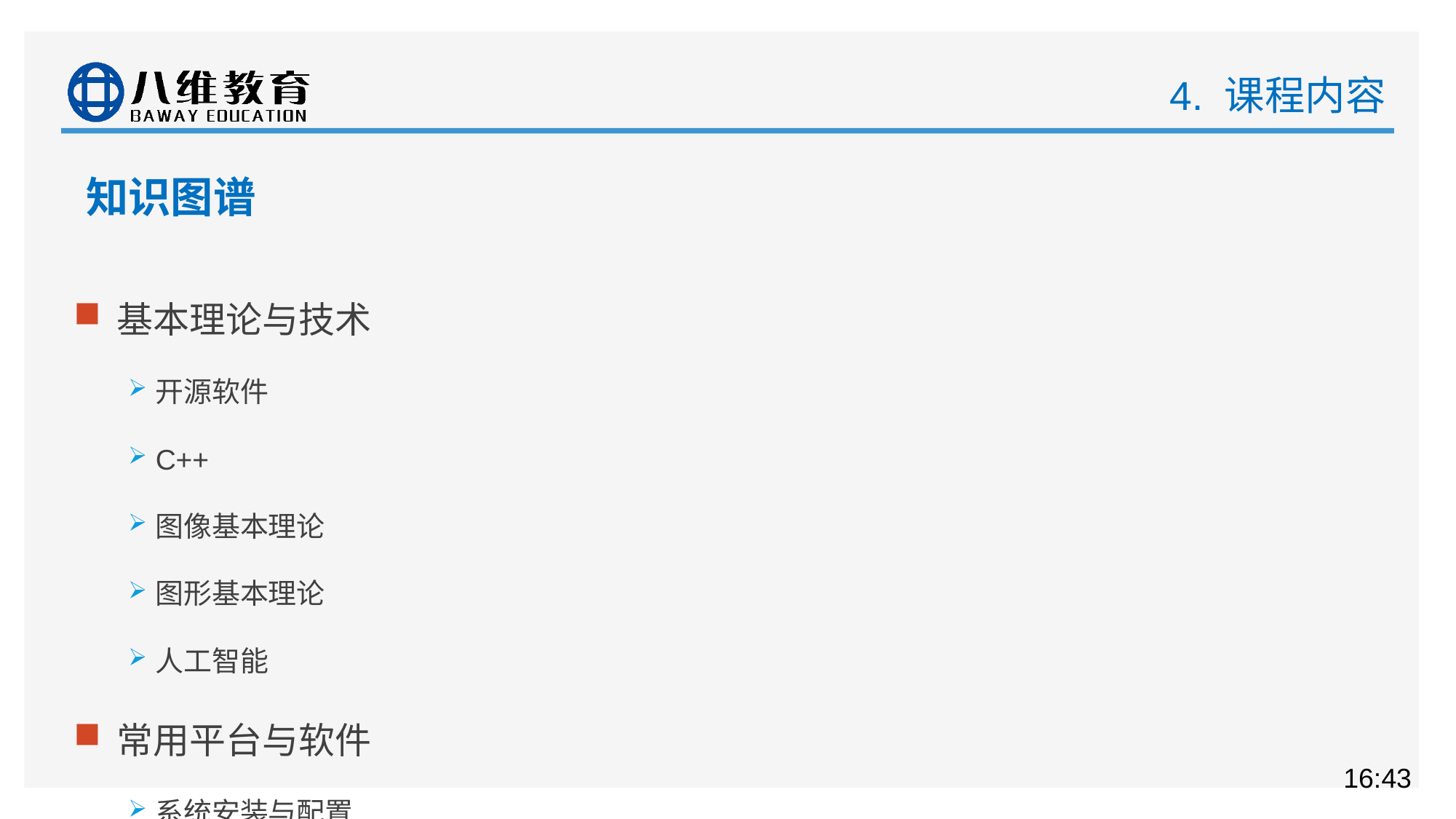

# 4. 课程内容
知识图谱
基本理论与技术
开源软件
C++
图像基本理论
图形基本理论
人工智能
常用平台与软件
系统安装与配置
MFC
GitHUB
OpenCV
OpenGL
Qt
应用
图像处理
目标检测与分类
目标识别
三维建模